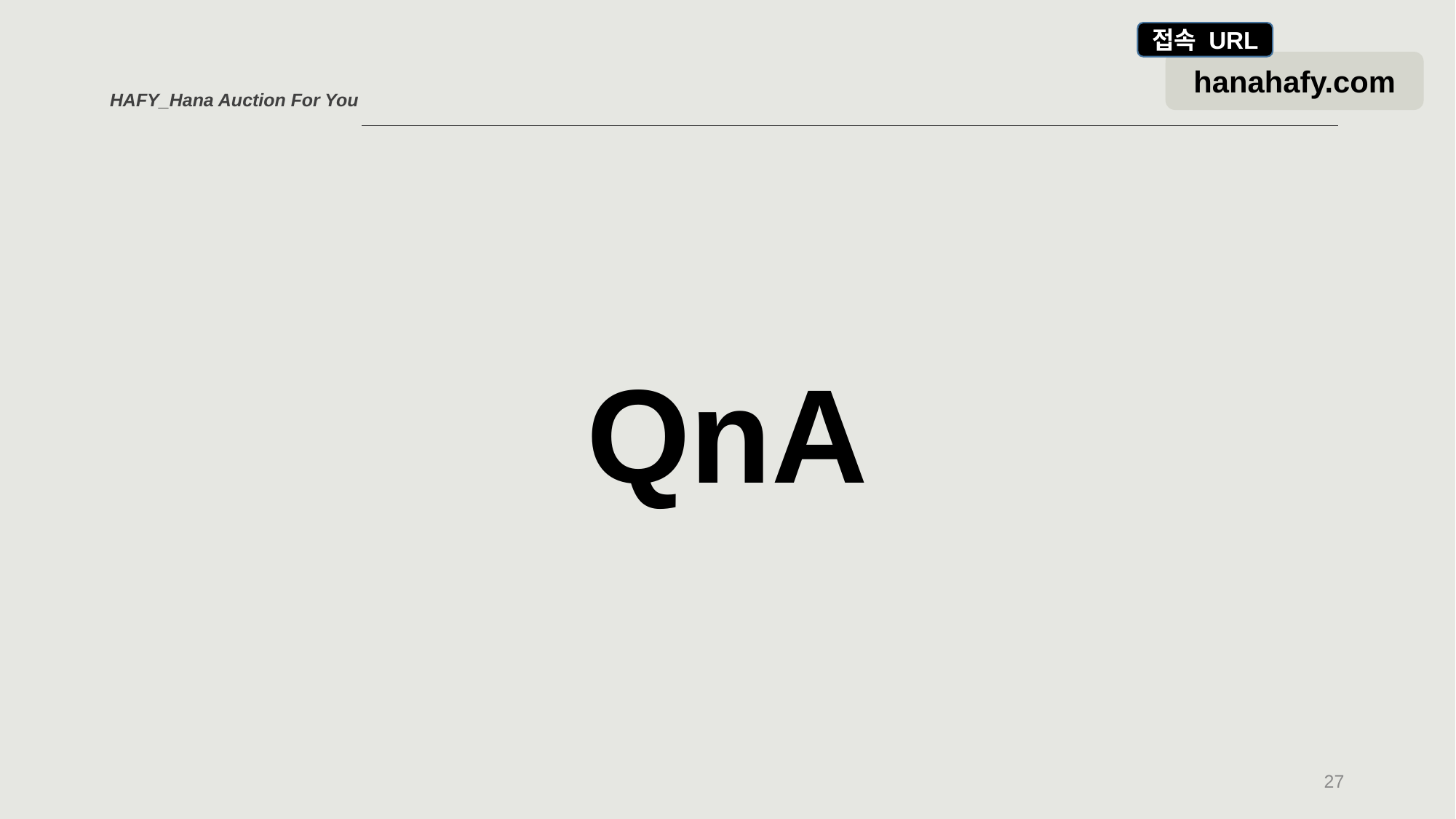

HAFY_Hana Auction For You
QnA
27

 보다는 부유층들만 누릴 수 있는 거래방식이라는 선입견이 강하다. 이러한 선입견을 깰 수 있는 저가의 간편 경매 플랫폼을
    만들어 보고자 프로젝트를 기획하였다.

(쉽게 구할 수 있는 기성품이 늘어가면서 )